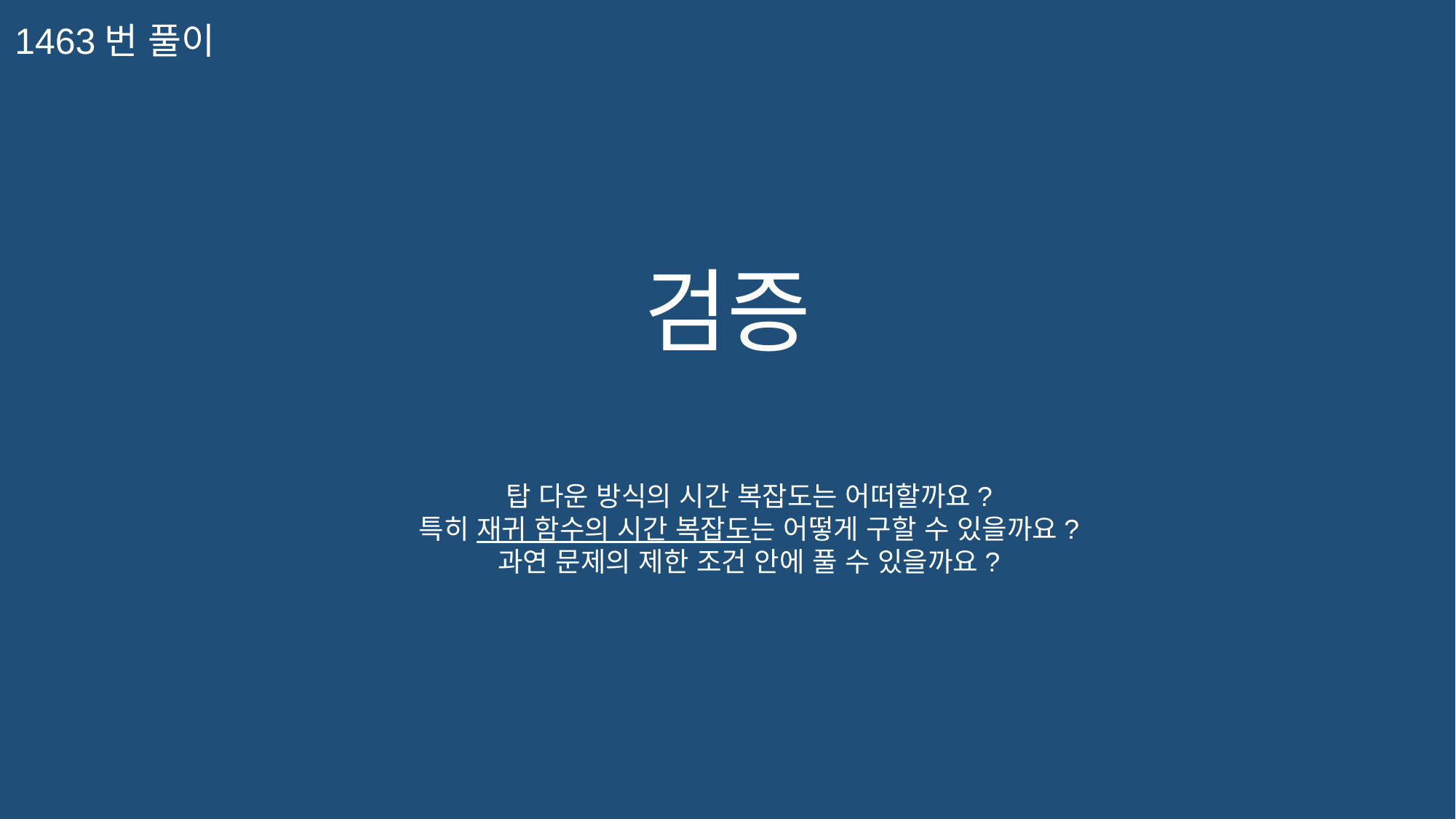

1463번 풀이
검증
탑 다운 방식의 시간 복잡도는 어떠할까요?
특히 재귀 함수의 시간 복잡도는 어떻게 구할 수 있을까요?
과연 문제의 제한 조건 안에 풀 수 있을까요?